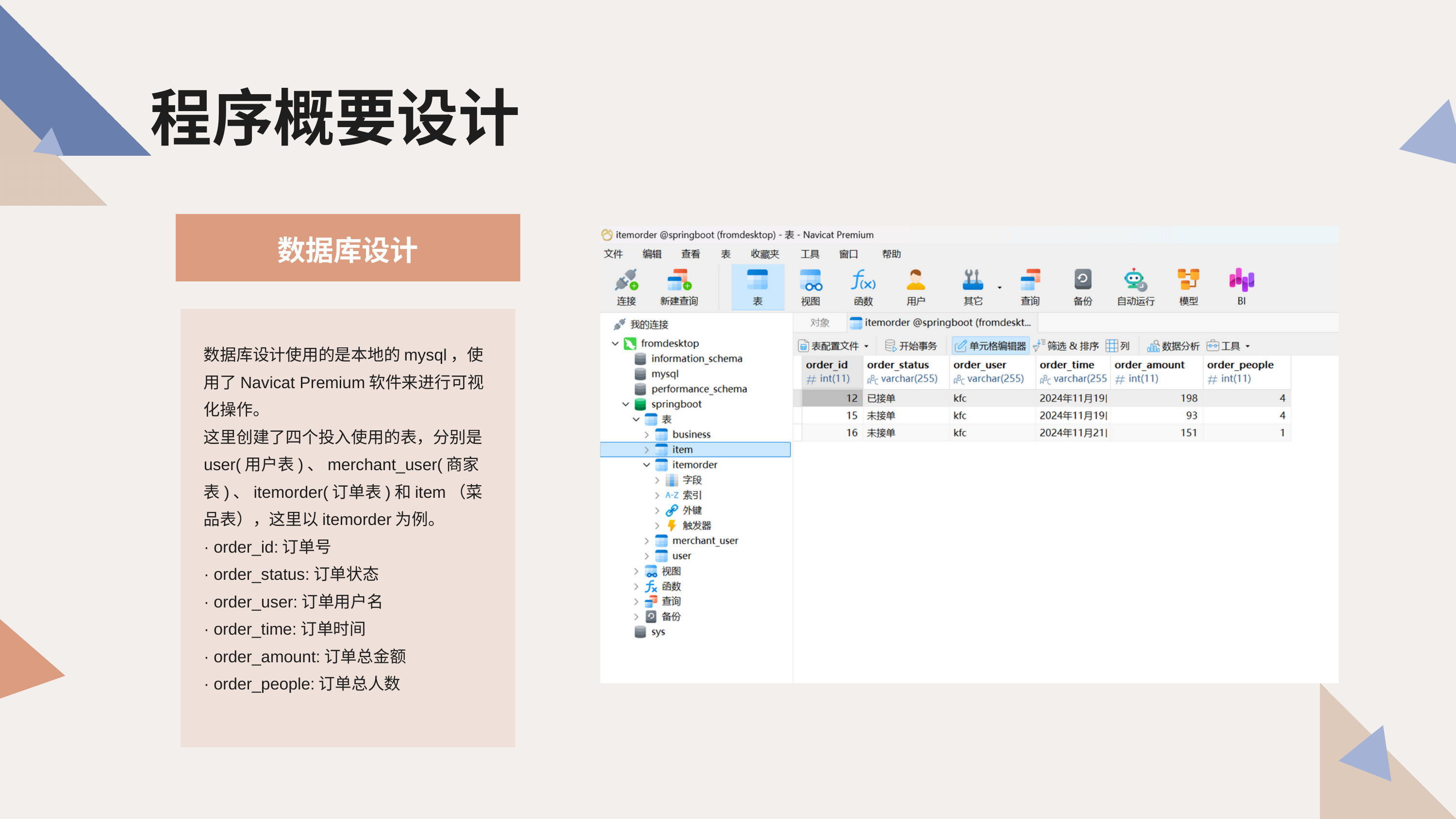

程序概要设计

数据库设计

数据库设计使用的是本地的mysql，使用了Navicat Premium软件来进行可视化操作。
这里创建了四个投入使用的表，分别是user(用户表)、merchant_user(商家表)、itemorder(订单表)和item（菜品表），这里以itemorder为例。
· order_id:订单号
· order_status:订单状态
· order_user:订单用户名
· order_time:订单时间
· order_amount:订单总金额
· order_people:订单总人数